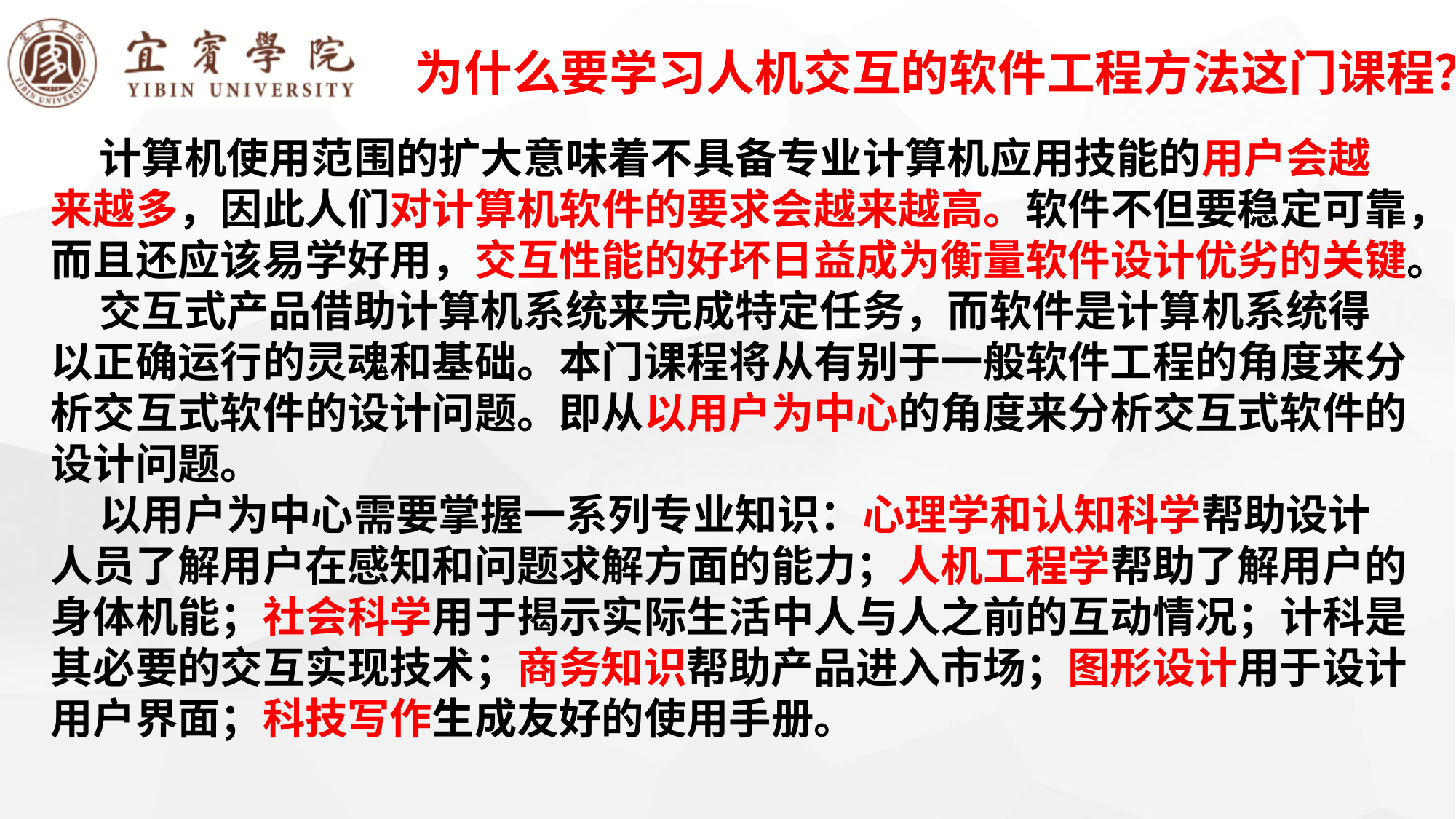

# 为什么要学习人机交互的软件工程方法这门课程？
    计算机使用范围的扩大意味着不具备专业计算机应用技能的用户会越来越多，因此人们对计算机软件的要求会越来越高。软件不但要稳定可靠，而且还应该易学好用，交互性能的好坏日益成为衡量软件设计优劣的关键。
    交互式产品借助计算机系统来完成特定任务，而软件是计算机系统得以正确运行的灵魂和基础。本门课程将从有别于一般软件工程的角度来分析交互式软件的设计问题。即从以用户为中心的角度来分析交互式软件的设计问题。
    以用户为中心需要掌握一系列专业知识：心理学和认知科学帮助设计人员了解用户在感知和问题求解方面的能力；人机工程学帮助了解用户的身体机能；社会科学用于揭示实际生活中人与人之前的互动情况；计科是其必要的交互实现技术；商务知识帮助产品进入市场；图形设计用于设计用户界面；科技写作生成友好的使用手册。